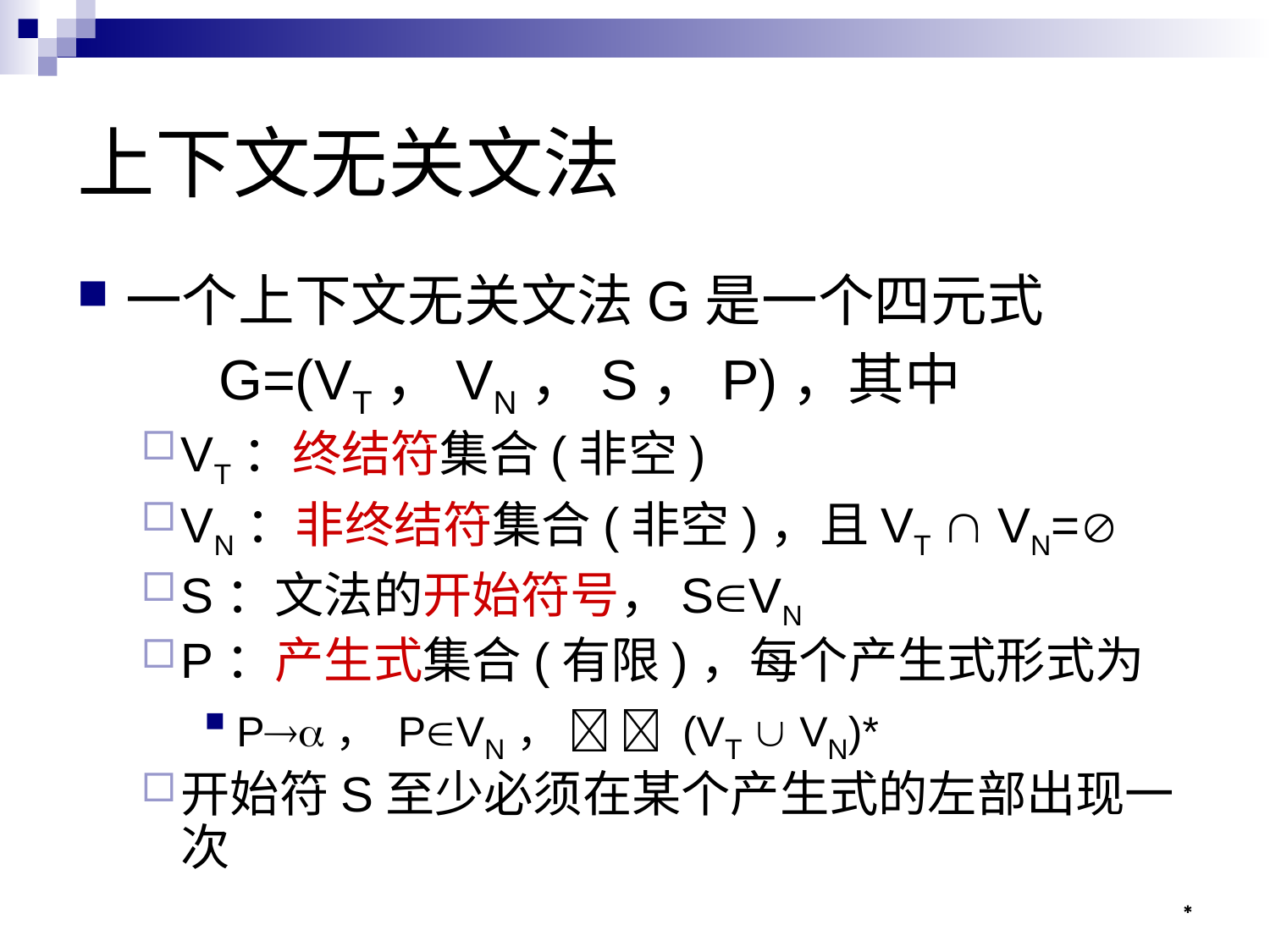

# 上下文无关文法
一个上下文无关文法G是一个四元式
         G=(VT，VN，S，P)，其中
VT：终结符集合(非空)
VN：非终结符集合(非空)，且VT ∩ VN=∅
S：文法的开始符号，S∈VN
P：产生式集合(有限)，每个产生式形式为
P→α， P∈VN， α ∈ (VT ∪ VN)*
开始符S至少必须在某个产生式的左部出现一次
*